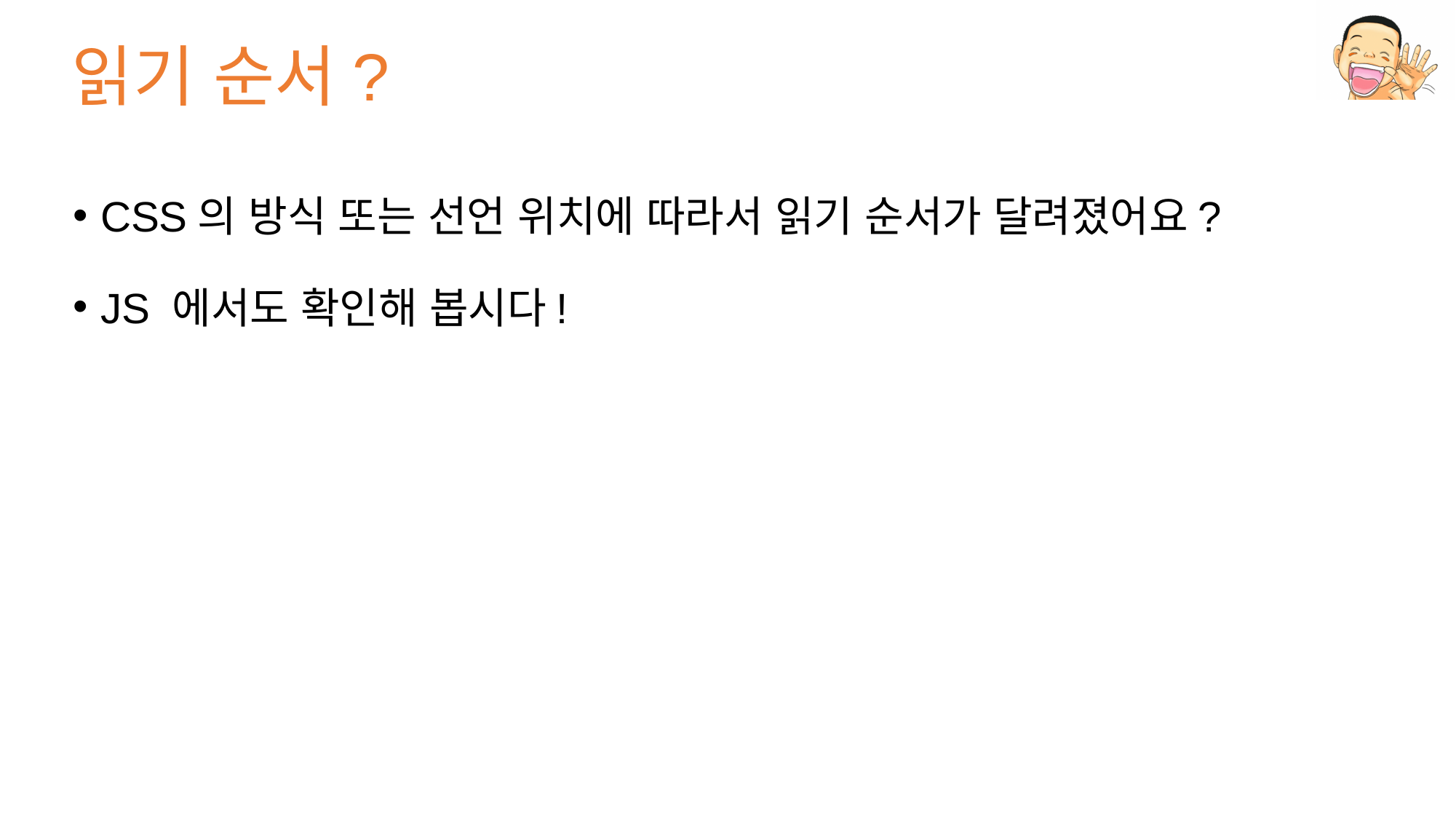

# 읽기 순서?
CSS의 방식 또는 선언 위치에 따라서 읽기 순서가 달려졌어요?
JS 에서도 확인해 봅시다!